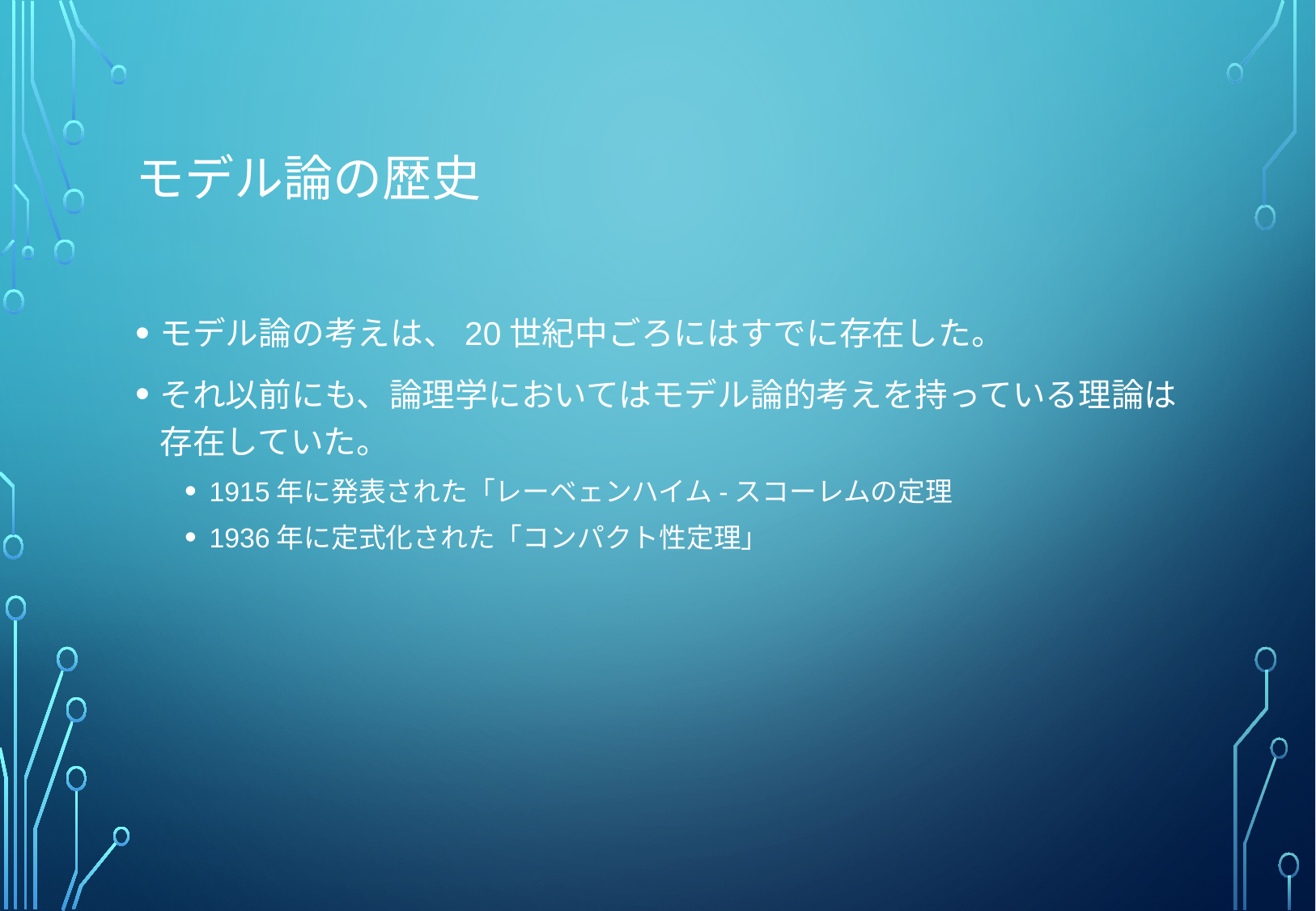

# モデル論の歴史
モデル論の考えは、20世紀中ごろにはすでに存在した。
それ以前にも、論理学においてはモデル論的考えを持っている理論は存在していた。
1915年に発表された「レーベェンハイム-スコーレムの定理
1936年に定式化された「コンパクト性定理」